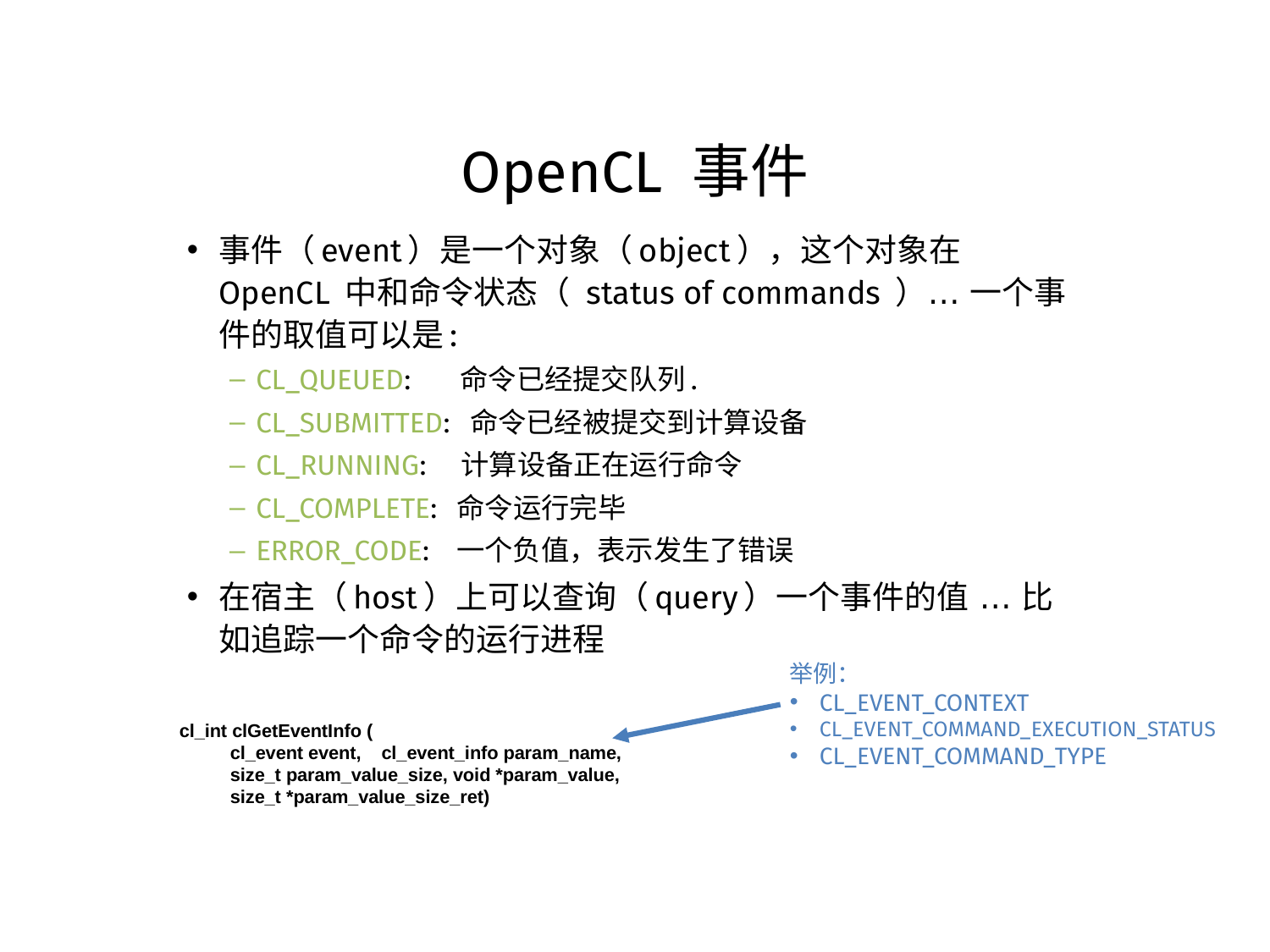

OpenCL 事件
事件（event）是一个对象（object），这个对象在 OpenCL 中和命令状态（ status of commands ）… 一个事件的取值可以是:
CL_QUEUED:      命令已经提交队列.
CL_SUBMITTED:  命令已经被提交到计算设备
CL_RUNNING:    计算设备正在运行命令
CL_COMPLETE:  命令运行完毕
ERROR_CODE:   一个负值，表示发生了错误
在宿主（host）上可以查询（query）一个事件的值 … 比如追踪一个命令的运行进程

举例：
CL_EVENT_CONTEXT
CL_EVENT_COMMAND_EXECUTION_STATUS
CL_EVENT_COMMAND_TYPE

cl_int clGetEventInfo (
          cl_event event,    cl_event_info param_name,
          size_t param_value_size, void *param_value,
          size_t *param_value_size_ret)